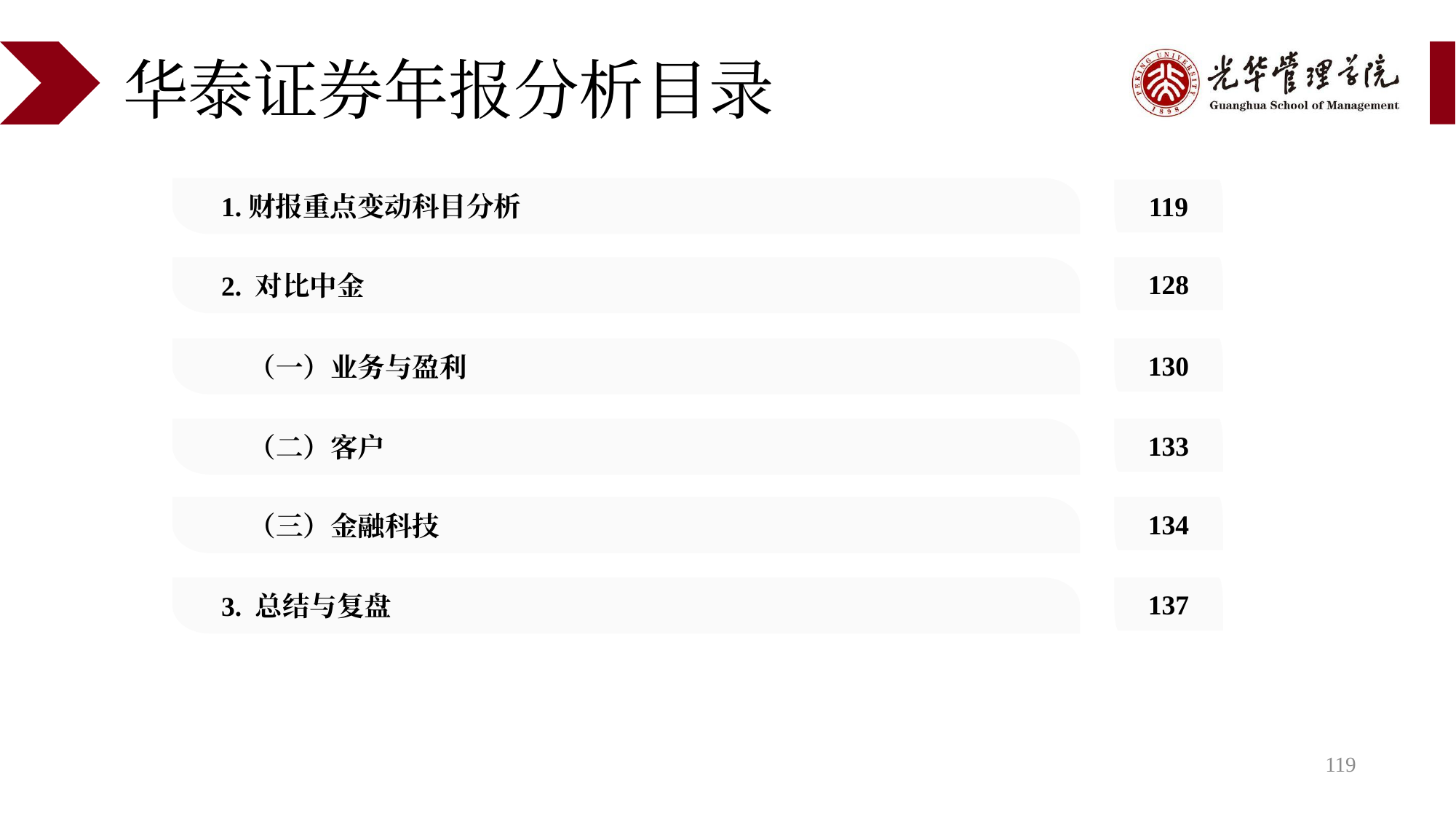

# 华泰证券年报分析目录
1.财报重点变动科目分析
119
2. 对比中金
128
   （一）业务与盈利
130
   （二）客户
133
   （三）金融科技
134
3. 总结与复盘
137
119